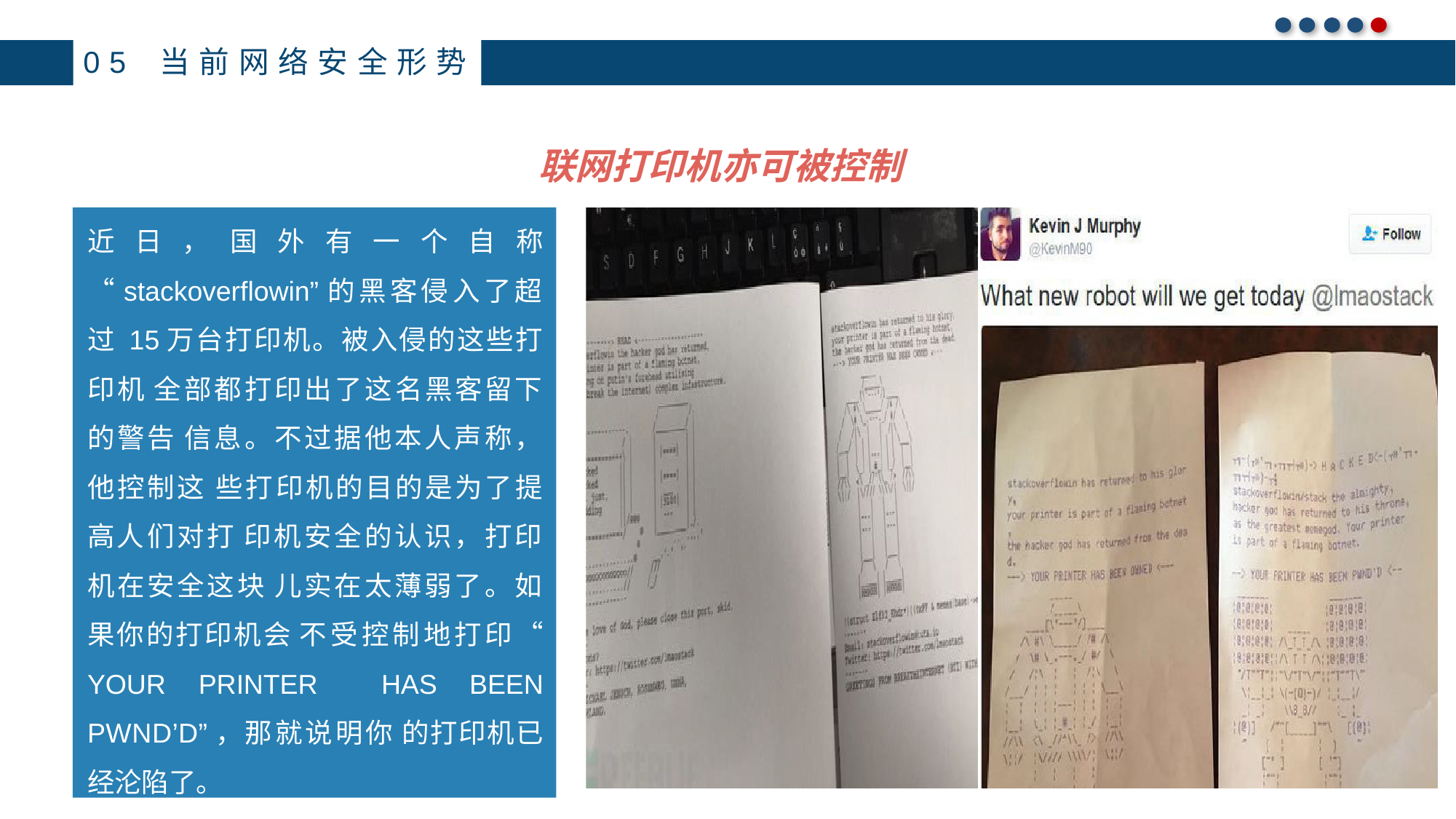

05 当前网络安全形势

联网打印机亦可被控制
近 日 ， 国 外 有 一 个 自 称 “stackoverflowin”的黑客侵入了超过 15万台打印机。被入侵的这些打印机 全部都打印出了这名黑客留下的警告 信息。不过据他本人声称，他控制这 些打印机的目的是为了提高人们对打 印机安全的认识，打印机在安全这块 儿实在太薄弱了。如果你的打印机会 不受控制地打印“ YOUR PRINTER  HAS BEEN PWND’D”，那就说明你 的打印机已经沦陷了。

77